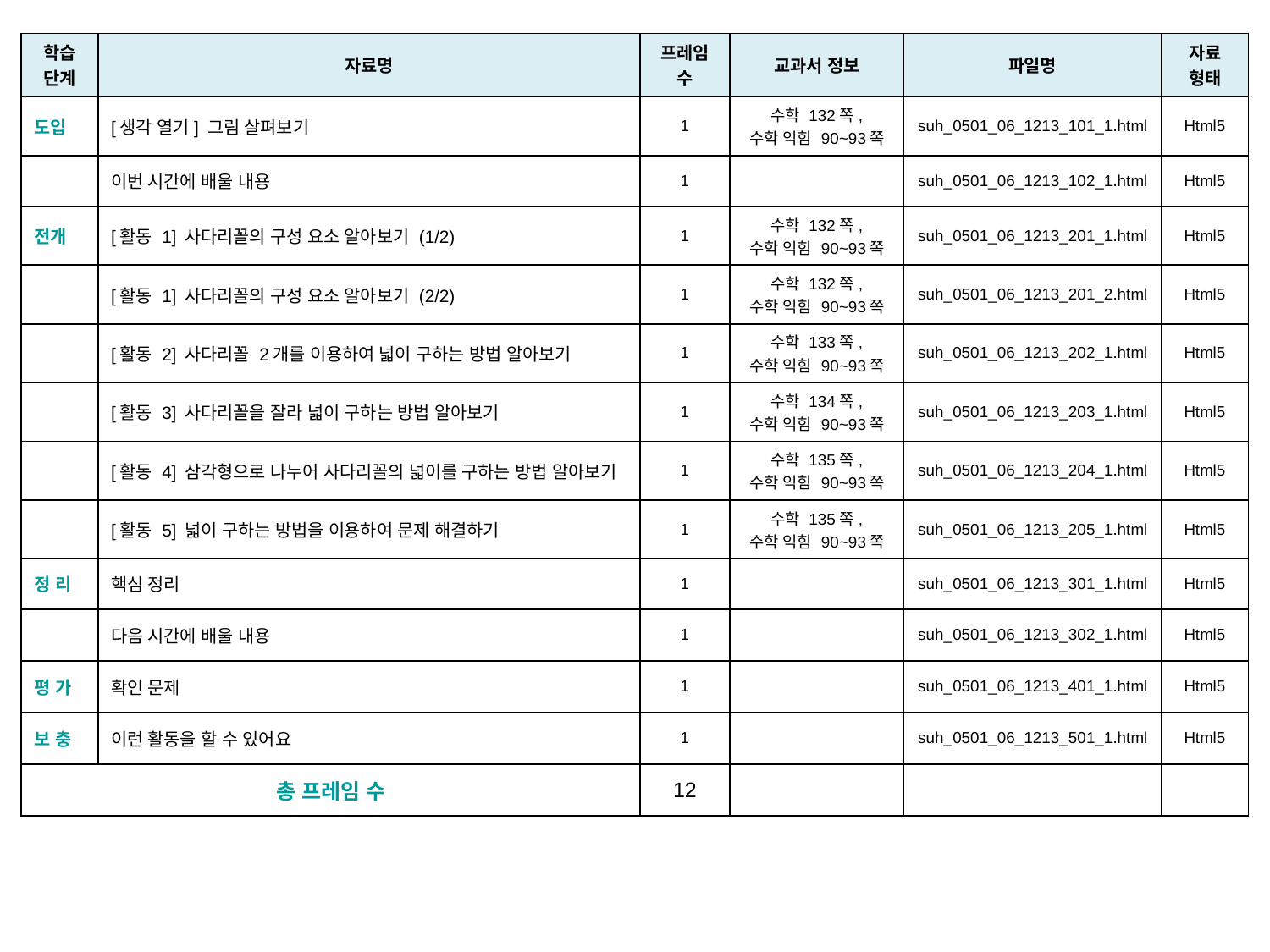

| 학습 단계 | 자료명 | 프레임 수 | 교과서 정보 | 파일명 | 자료 형태 |
| --- | --- | --- | --- | --- | --- |
| 도입 | [생각 열기] 그림 살펴보기 | 1 | 수학 132쪽, 수학 익힘 90~93쪽 | suh\_0501\_06\_1213\_101\_1.html | Html5 |
|  | 이번 시간에 배울 내용 | 1 |  | suh\_0501\_06\_1213\_102\_1.html | Html5 |
| 전개 | [활동 1] 사다리꼴의 구성 요소 알아보기 (1/2) | 1 | 수학 132쪽, 수학 익힘 90~93쪽 | suh\_0501\_06\_1213\_201\_1.html | Html5 |
|  | [활동 1] 사다리꼴의 구성 요소 알아보기 (2/2) | 1 | 수학 132쪽, 수학 익힘 90~93쪽 | suh\_0501\_06\_1213\_201\_2.html | Html5 |
|  | [활동 2] 사다리꼴 2개를 이용하여 넓이 구하는 방법 알아보기 | 1 | 수학 133쪽, 수학 익힘 90~93쪽 | suh\_0501\_06\_1213\_202\_1.html | Html5 |
|  | [활동 3] 사다리꼴을 잘라 넓이 구하는 방법 알아보기 | 1 | 수학 134쪽, 수학 익힘 90~93쪽 | suh\_0501\_06\_1213\_203\_1.html | Html5 |
|  | [활동 4] 삼각형으로 나누어 사다리꼴의 넓이를 구하는 방법 알아보기 | 1 | 수학 135쪽, 수학 익힘 90~93쪽 | suh\_0501\_06\_1213\_204\_1.html | Html5 |
|  | [활동 5] 넓이 구하는 방법을 이용하여 문제 해결하기 | 1 | 수학 135쪽, 수학 익힘 90~93쪽 | suh\_0501\_06\_1213\_205\_1.html | Html5 |
| 정 리 | 핵심 정리 | 1 |  | suh\_0501\_06\_1213\_301\_1.html | Html5 |
|  | 다음 시간에 배울 내용 | 1 |  | suh\_0501\_06\_1213\_302\_1.html | Html5 |
| 평 가 | 확인 문제 | 1 |  | suh\_0501\_06\_1213\_401\_1.html | Html5 |
| 보 충 | 이런 활동을 할 수 있어요 | 1 |  | suh\_0501\_06\_1213\_501\_1.html | Html5 |
| 총 프레임 수 |  | 12 |  |  |  |